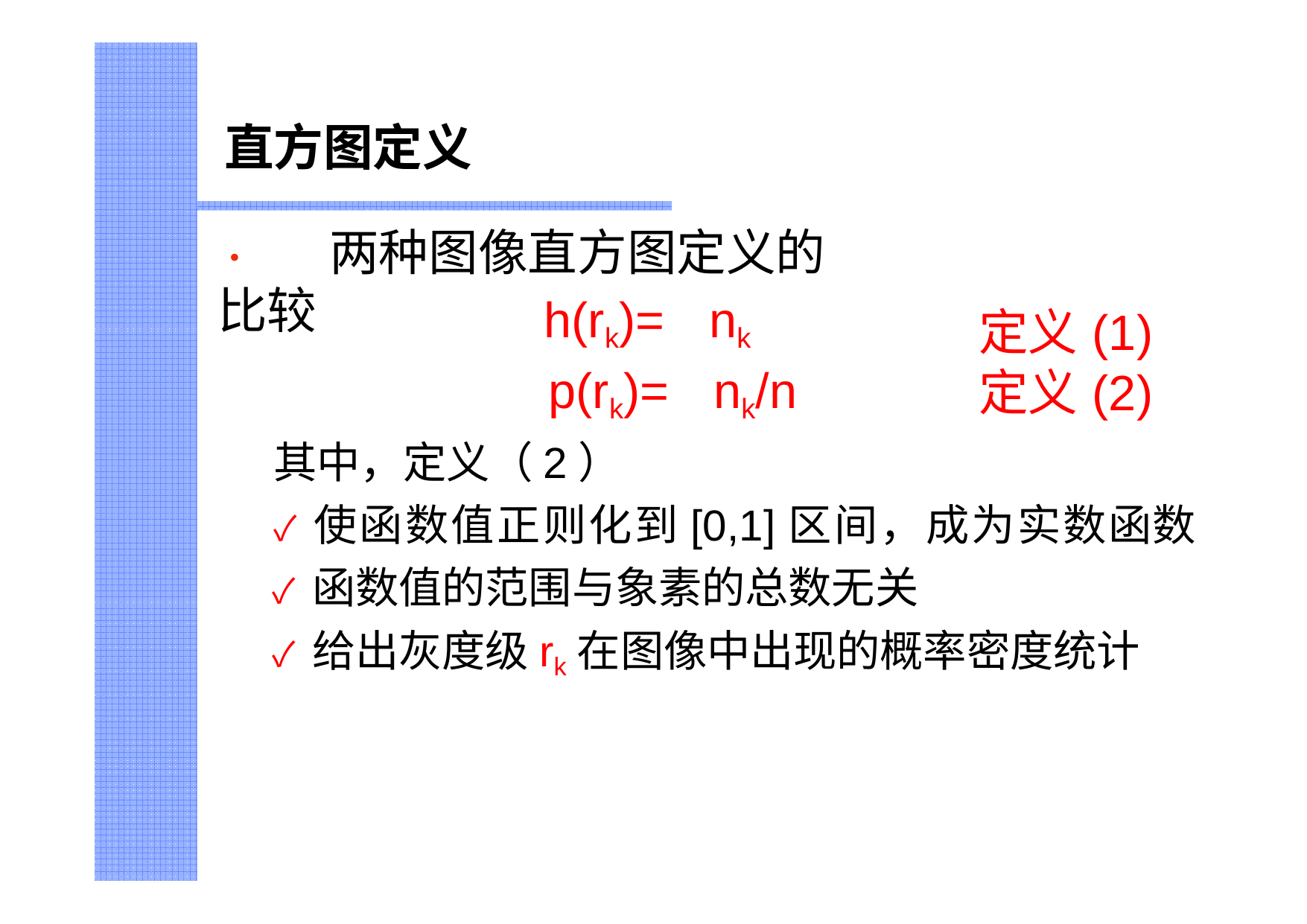

# 直方图定义
•	两种图像直方图定义的比较
| h(rk)= | nk | 定义(1) |
| --- | --- | --- |
| p(rk)= | nk/n | 定义(2) |
其中，定义（2）
✓ 使函数值正则化到[0,1]区间，成为实数函数
✓ 函数值的范围与象素的总数无关
✓ 给出灰度级rk在图像中出现的概率密度统计